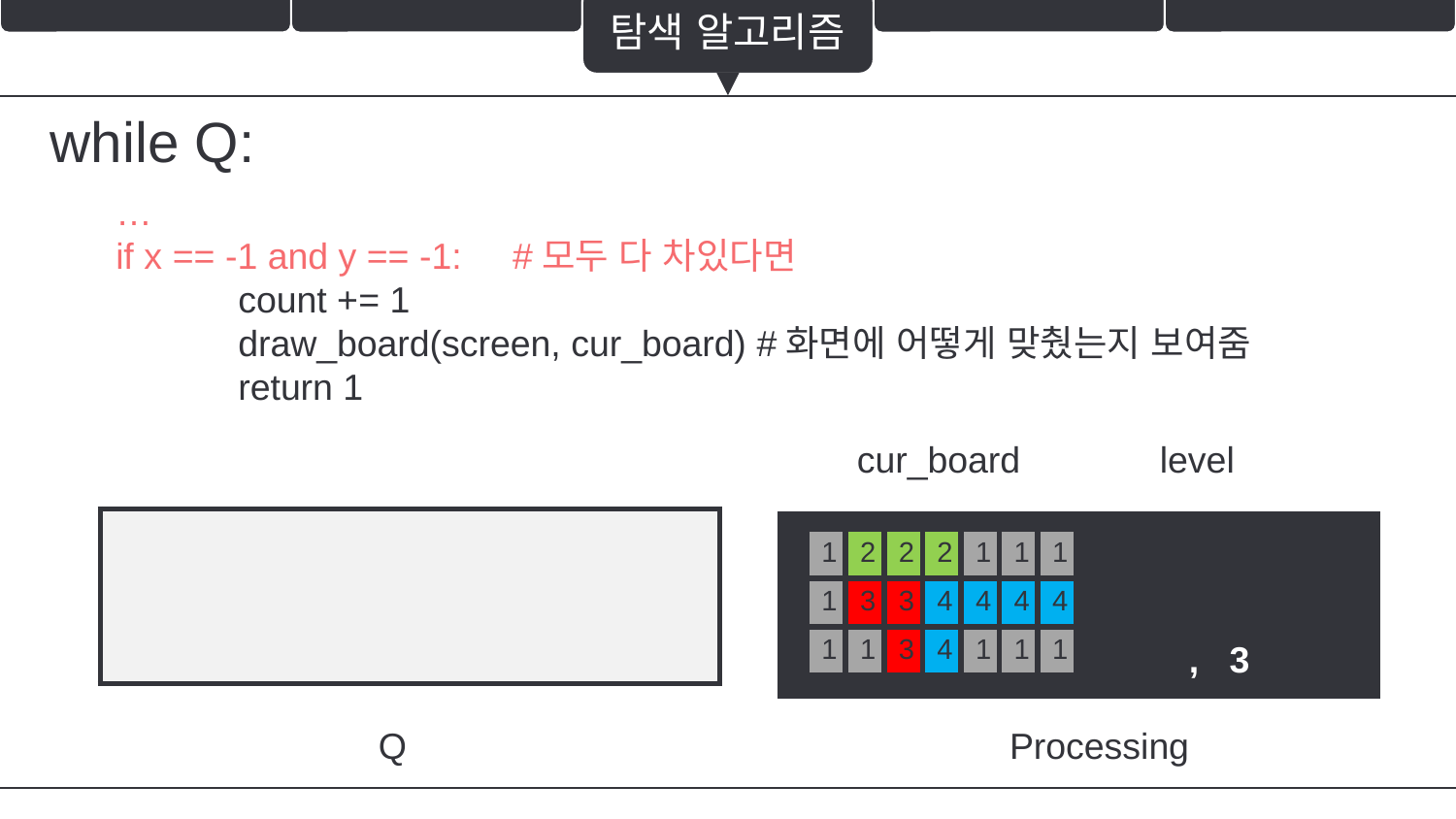

탐색 알고리즘
while Q:
…
if x == -1 and y == -1:     #모두 다 차있다면
            count += 1
            draw_board(screen, cur_board) #화면에 어떻게 맞췄는지 보여줌
            return 1

cur_board

level
|  |
| --- |
| , 3 |
| --- |
| 1 | 2 | 2 | 2 | 1 | 1 | 1 |
| --- | --- | --- | --- | --- | --- | --- |
| 1 | 3 | 3 | 4 | 4 | 4 | 4 |
| 1 | 1 | 3 | 4 | 1 | 1 | 1 |
Q
Processing